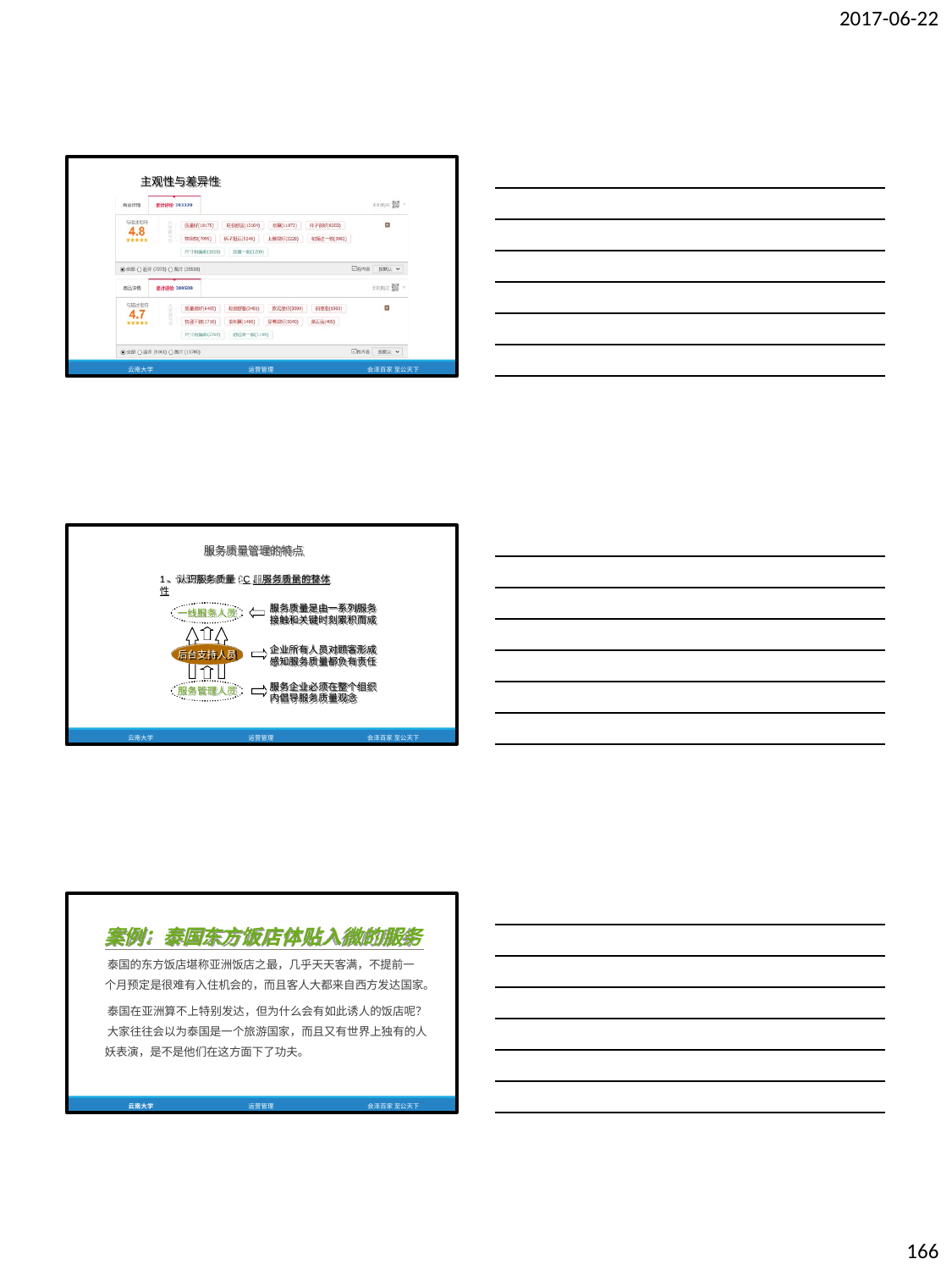

2017-06-22

主观性与差异性

云南大学
运营管理
会泽百家 至公天下

服务质量管理的特点

1、认识服务质量: C、服务质量的整体性

服务质量是由一系列服务 接触和关键时刻累积而成

一线服务人员

企业所有人员对顾客形成 感知服务质量都负有责任

后台支持人员

服务企业必须在整个组织 内倡导服务质量观念

服务管理人员

云南大学
运营管理
会泽百家 至公天下

案例：泰国东方饭店体贴入微的服务
泰国的东方饭店堪称亚洲饭店之最，几乎天天客满，不提前一
个月预定是很难有入住机会的，而且客人大都来自西方发达国家。
泰国在亚洲算不上特别发达，但为什么会有如此诱人的饭店呢？  大家往往会以为泰国是一个旅游国家，而且又有世界上独有的人 妖表演，是不是他们在这方面下了功夫。

云南大学
运营管理
会泽百家 至公天下

166